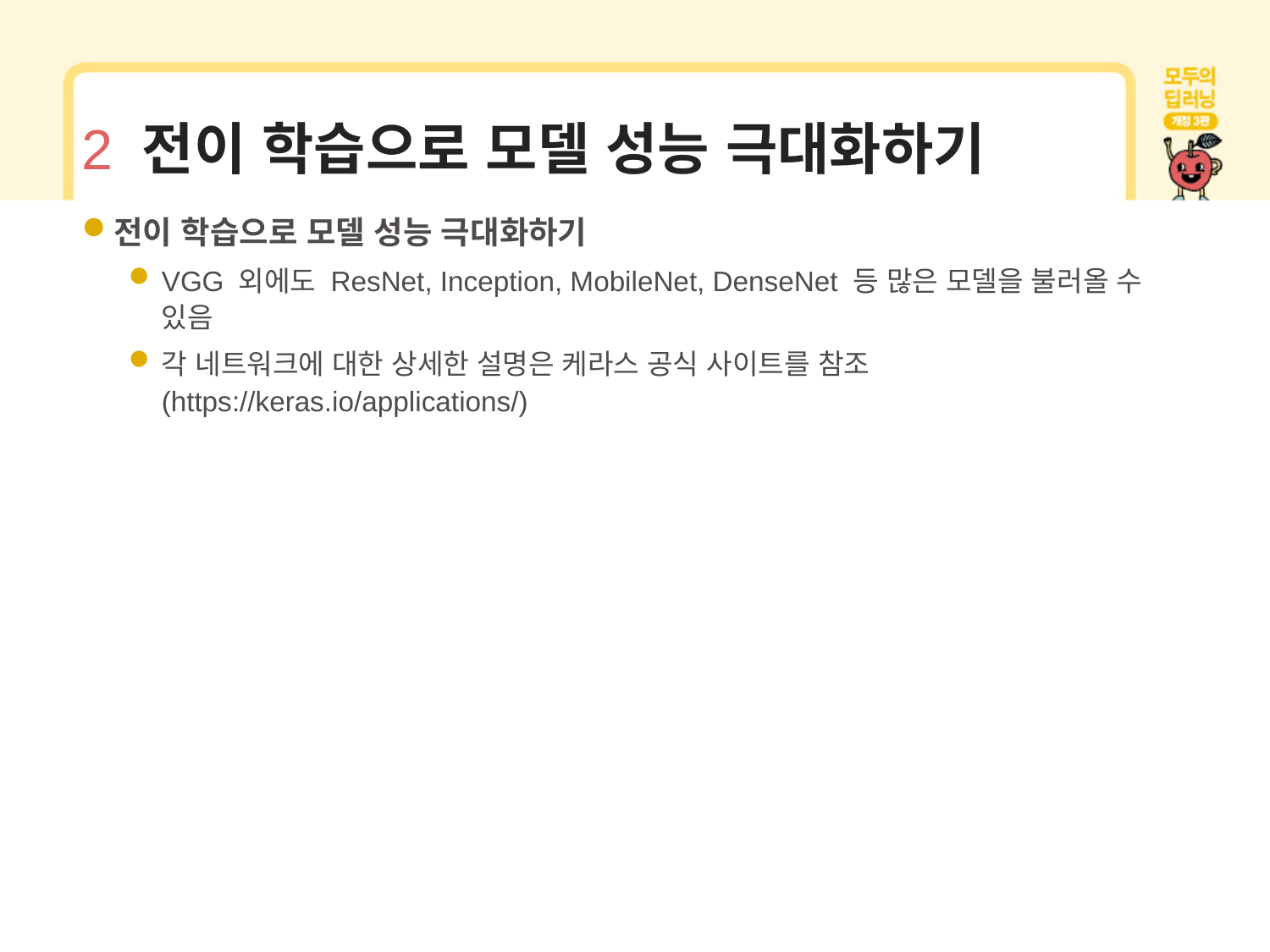

# 2 전이 학습으로 모델 성능 극대화하기
전이 학습으로 모델 성능 극대화하기
VGG 외에도 ResNet, Inception, MobileNet, DenseNet 등 많은 모델을 불러올 수 있음
각 네트워크에 대한 상세한 설명은 케라스 공식 사이트를 참조 (https://keras.io/applications/)